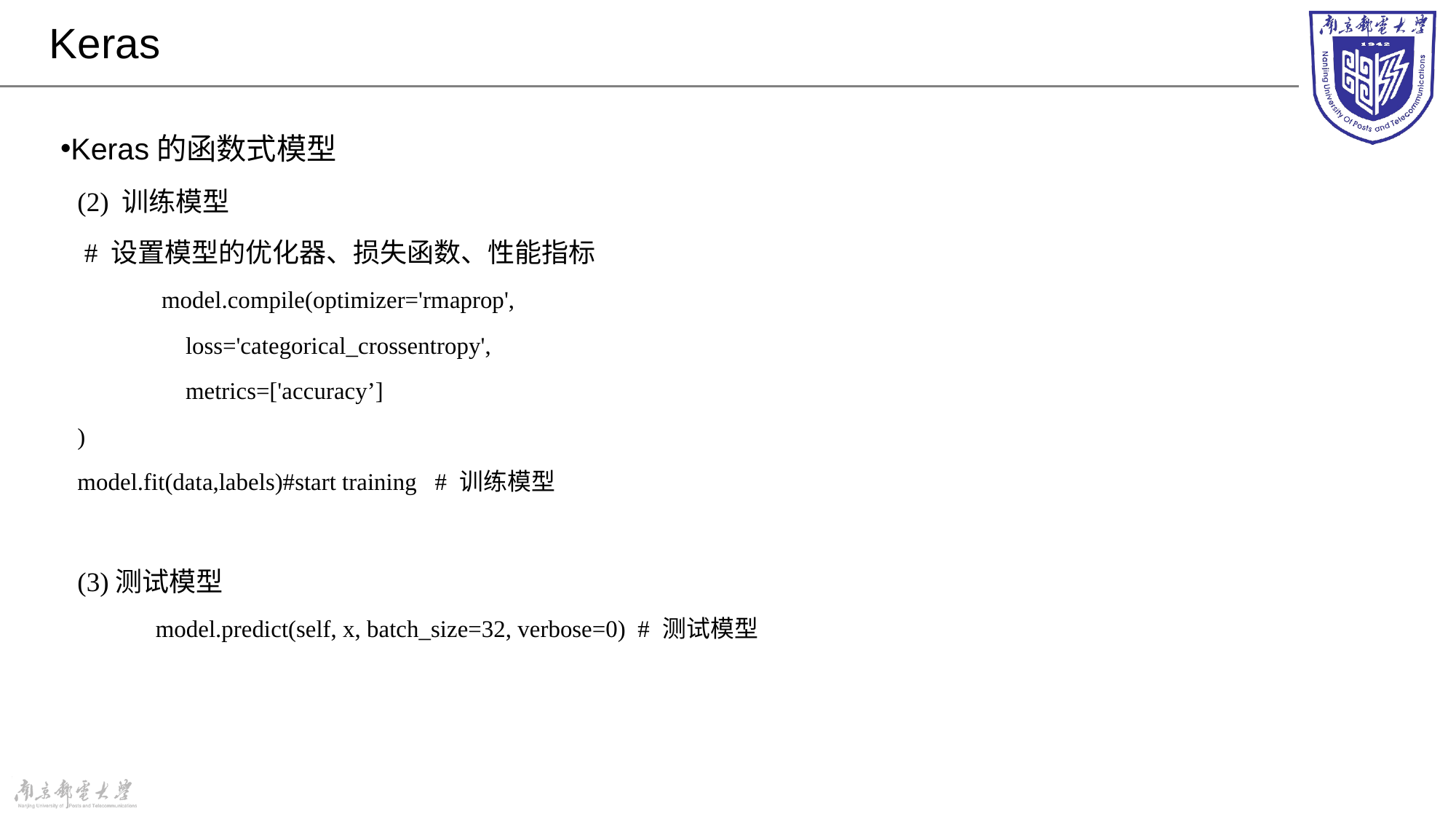

# Keras
Keras的函数式模型
(2) 训练模型
			 # 设置模型的优化器、损失函数、性能指标
              model.compile(optimizer='rmaprop',
              		loss='categorical_crossentropy',
              		metrics=['accuracy’]
			)
			model.fit(data,labels)#start training   # 训练模型

(3)测试模型
             model.predict(self, x, batch_size=32, verbose=0)  # 测试模型